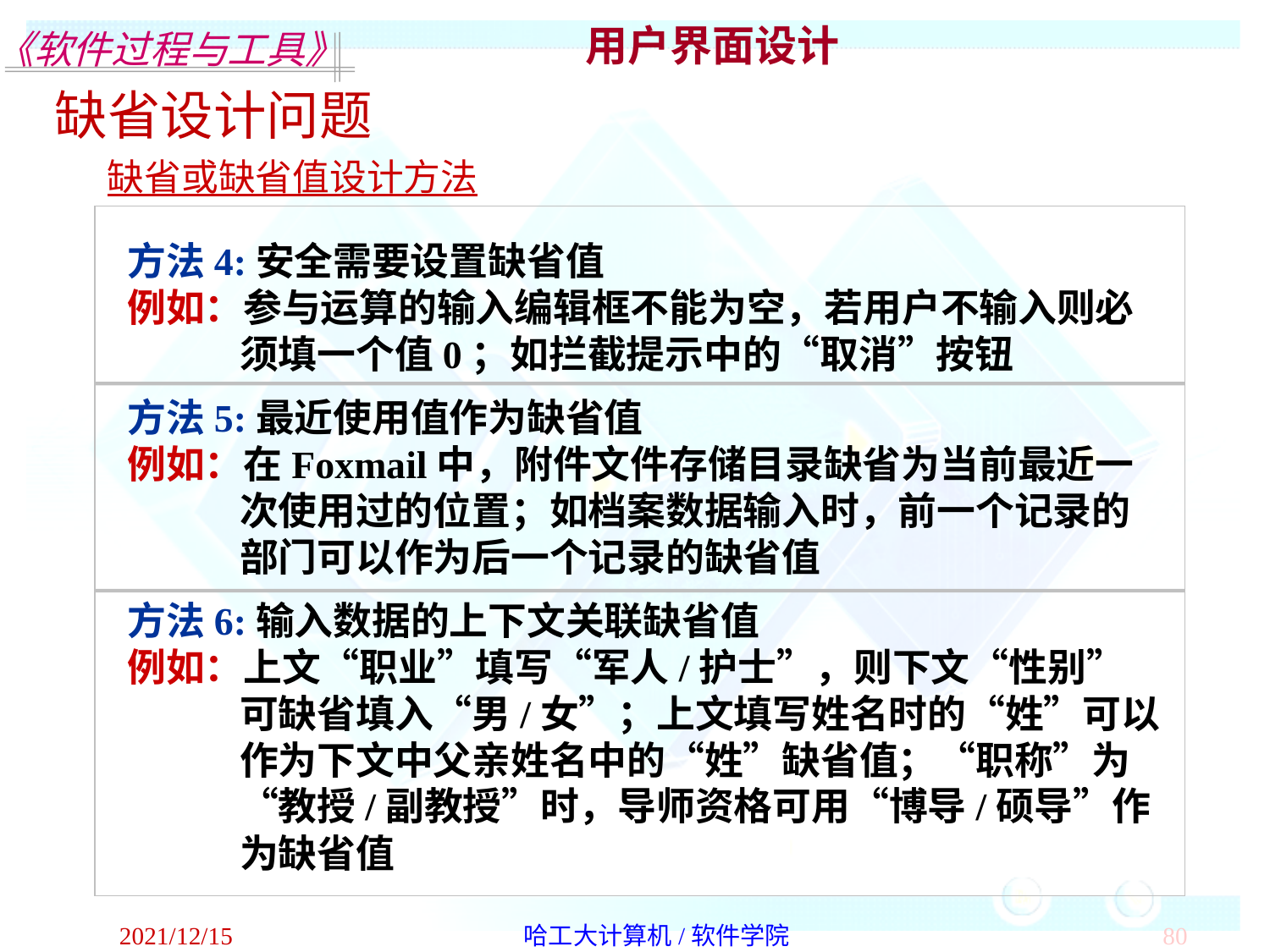

用户界面设计
缺省设计问题

缺省或缺省值设计方法

方法4:安全需要设置缺省值
例如：参与运算的输入编辑框不能为空，若用户不输入则必须填一个值0；如拦截提示中的“取消”按钮

方法5:最近使用值作为缺省值
例如：在Foxmail中，附件文件存储目录缺省为当前最近一次使用过的位置；如档案数据输入时，前一个记录的部门可以作为后一个记录的缺省值

方法6:输入数据的上下文关联缺省值
例如：上文“职业”填写“军人/护士”，则下文“性别”可缺省填入“男/女”；上文填写姓名时的“姓”可以作为下文中父亲姓名中的“姓”缺省值；“职称”为“教授/副教授”时，导师资格可用“博导/硕导”作为缺省值